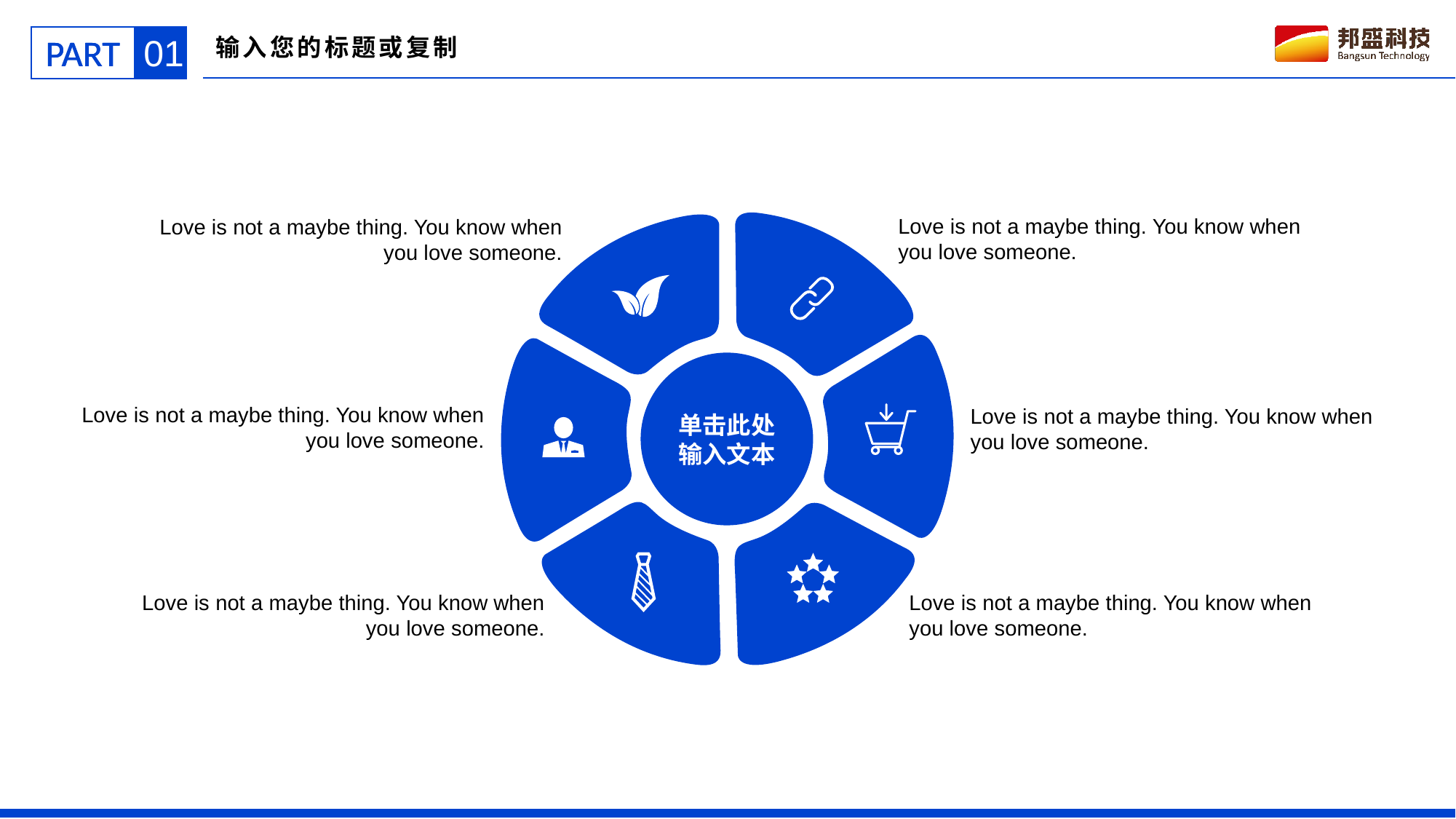

01
PART
输入您的标题或复制

Love is not a maybe thing. You know when you love someone.
Love is not a maybe thing. You know when you love someone.

单击此处输入文本
Love is not a maybe thing. You know when you love someone.
Love is not a maybe thing. You know when you love someone.

Love is not a maybe thing. You know when you love someone.
Love is not a maybe thing. You know when you love someone.